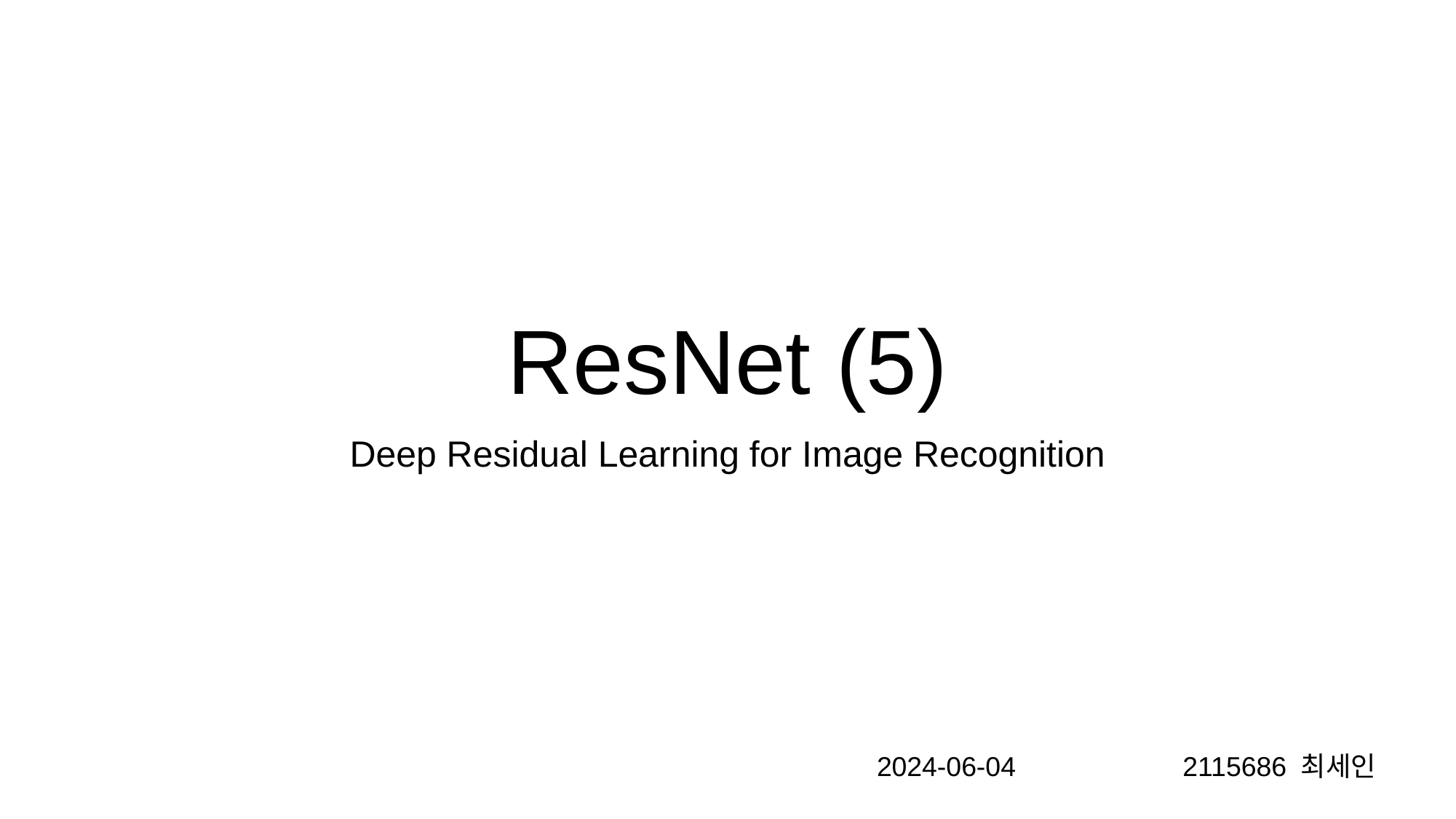

# ResNet (5)
Deep Residual Learning for Image Recognition
2024-06-04
2115686 최세인